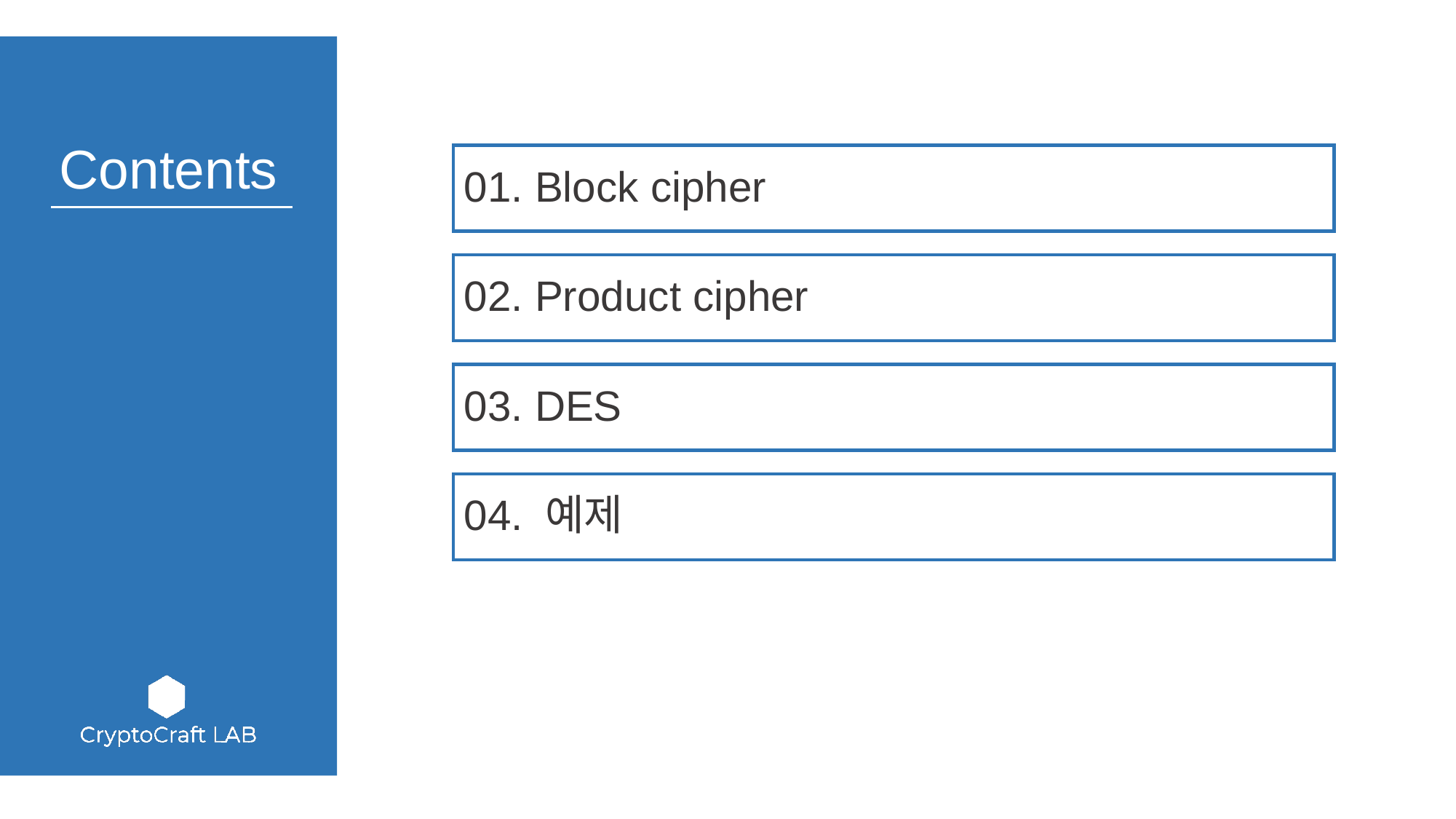

01. Block cipher
02. Product cipher
03. DES
04. 예제